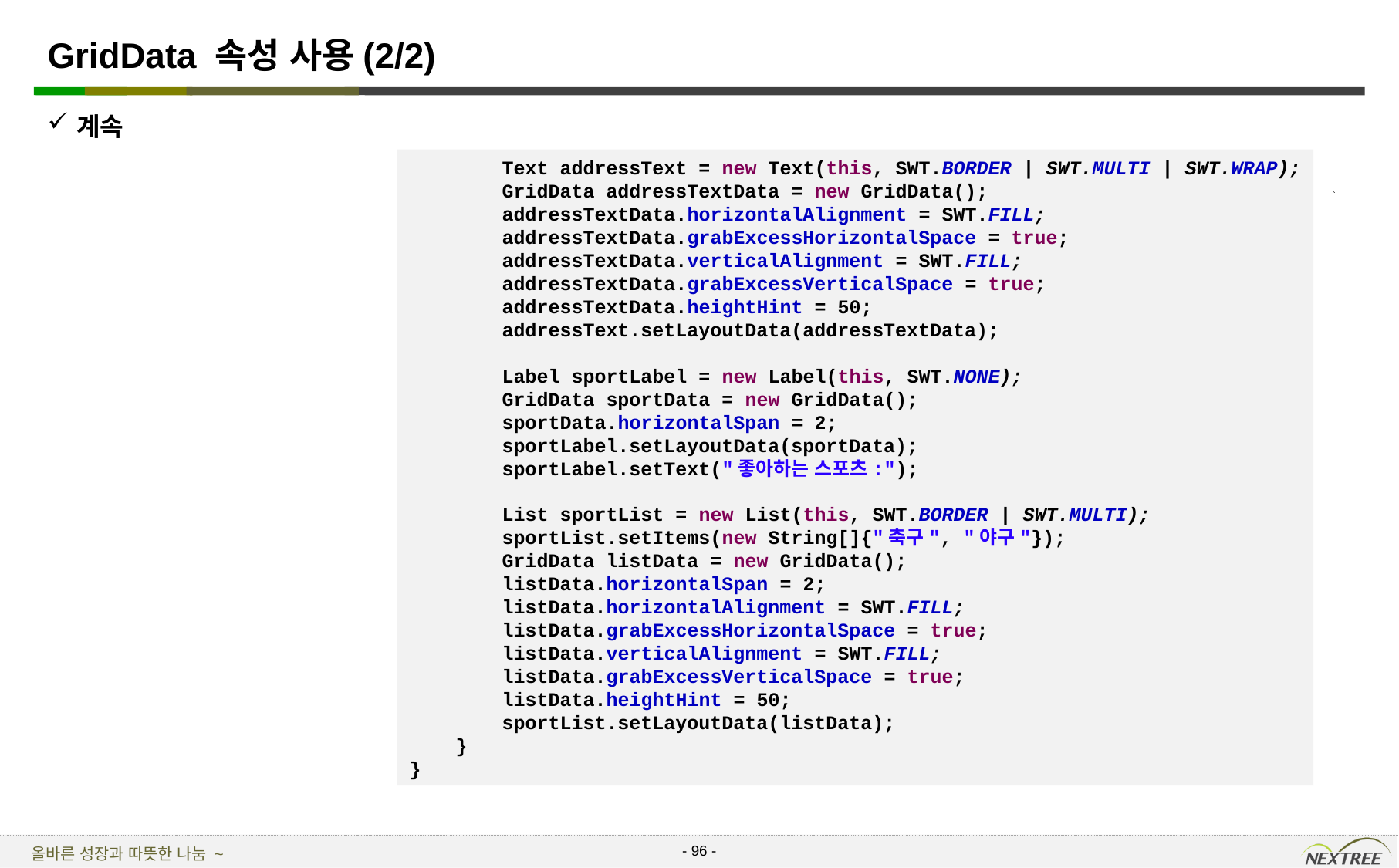

# GridData 속성 사용(2/2)
계속
        Text addressText = new Text(this, SWT.BORDER | SWT.MULTI | SWT.WRAP);
        GridData addressTextData = new GridData();
        addressTextData.horizontalAlignment = SWT.FILL;
        addressTextData.grabExcessHorizontalSpace = true;
        addressTextData.verticalAlignment = SWT.FILL;
        addressTextData.grabExcessVerticalSpace = true;
        addressTextData.heightHint = 50;
        addressText.setLayoutData(addressTextData);

        Label sportLabel = new Label(this, SWT.NONE);
        GridData sportData = new GridData();
        sportData.horizontalSpan = 2;
        sportLabel.setLayoutData(sportData);
        sportLabel.setText("좋아하는 스포츠:");

        List sportList = new List(this, SWT.BORDER | SWT.MULTI);
        sportList.setItems(new String[]{"축구", "야구"});
        GridData listData = new GridData();
        listData.horizontalSpan = 2;
        listData.horizontalAlignment = SWT.FILL;
        listData.grabExcessHorizontalSpace = true;
        listData.verticalAlignment = SWT.FILL;
        listData.grabExcessVerticalSpace = true;
        listData.heightHint = 50;
        sportList.setLayoutData(listData);
    }
}